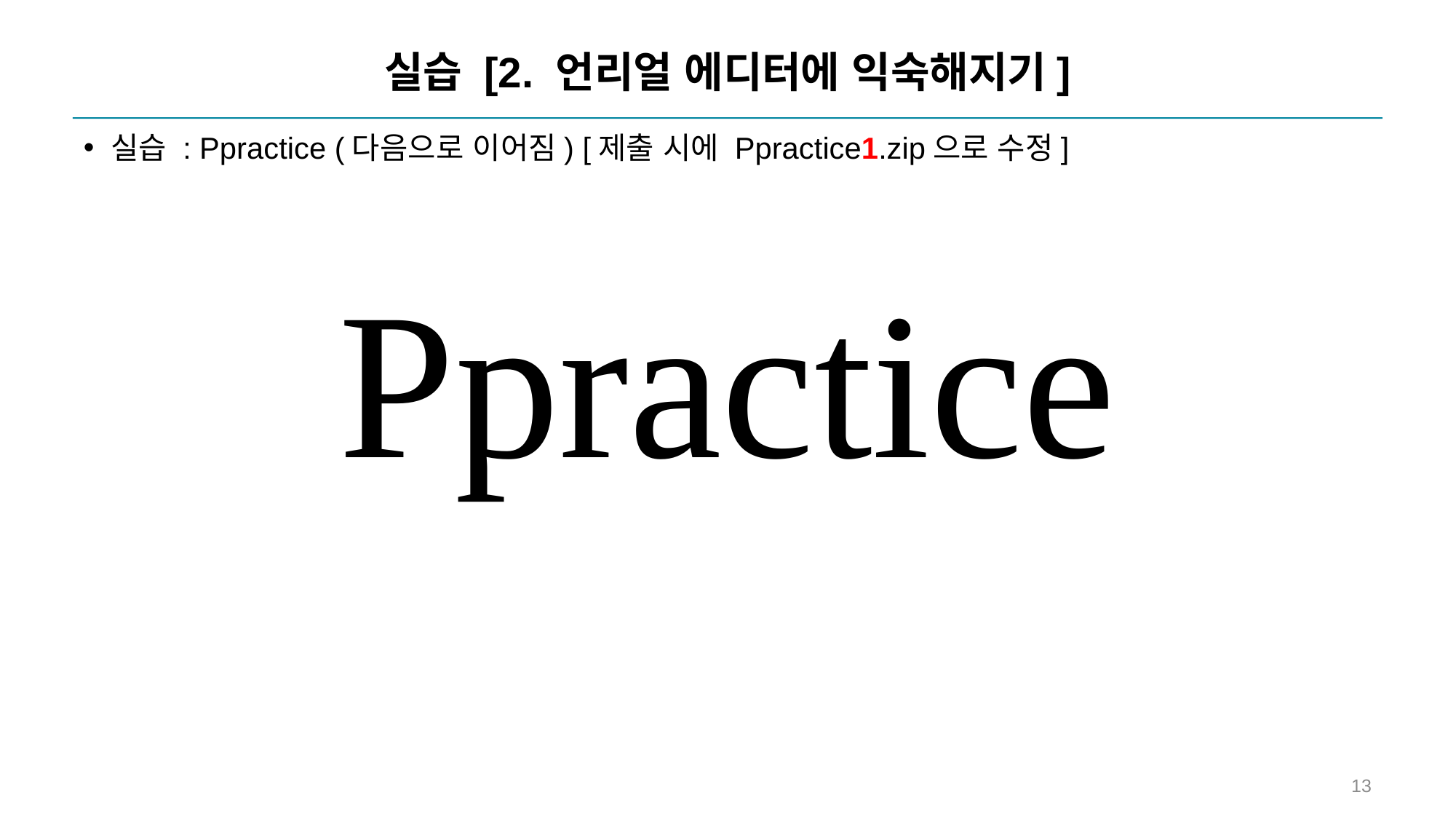

# 실습 [2. 언리얼 에디터에 익숙해지기]
실습 : Ppractice (다음으로 이어짐) [제출 시에 Ppractice1.zip으로 수정]

Ppractice
13